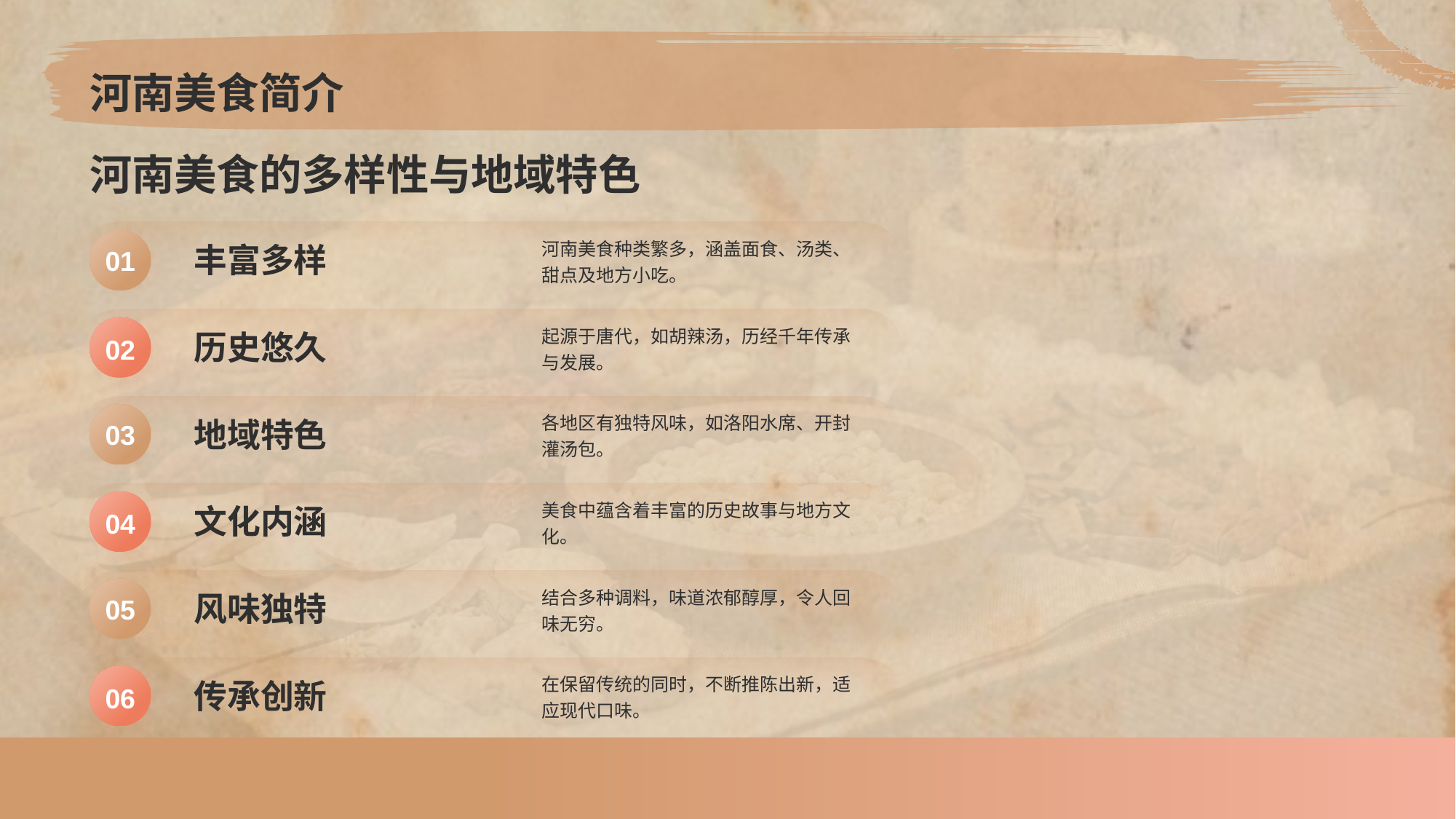

# 河南美食简介
河南美食的多样性与地域特色

丰富多样
河南美食种类繁多，涵盖面食、汤类、甜点及地方小吃。
01

历史悠久
起源于唐代，如胡辣汤，历经千年传承与发展。
02

地域特色
各地区有独特风味，如洛阳水席、开封灌汤包。
03

文化内涵
美食中蕴含着丰富的历史故事与地方文化。
04

风味独特
结合多种调料，味道浓郁醇厚，令人回味无穷。
05

传承创新
在保留传统的同时，不断推陈出新，适应现代口味。
06